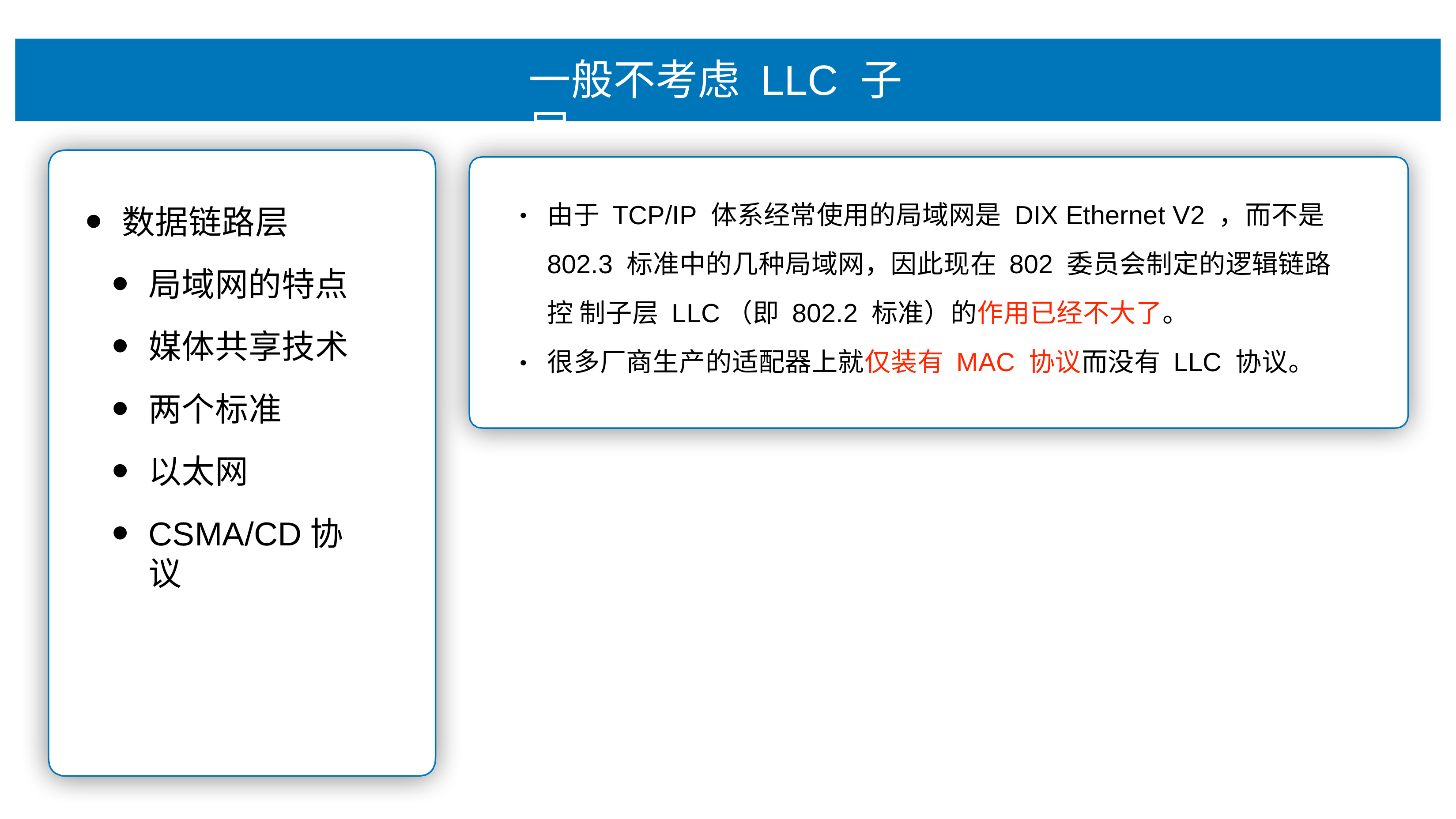

# ⼀般不考虑 LLC ⼦层

由于 TCP/IP 体系经常使⽤的局域⽹是 DIX Ethernet V2 ，⽽不是
802.3 标准中的⼏种局域⽹，因此现在 802 委员会制定的逻辑链路控 制⼦层 LLC（即 802.2 标准）的作⽤已经不⼤了。
很多⼚商⽣产的适配器上就仅装有 MAC 协议⽽没有 LLC 协议。
数据链路层
局域⽹的特点
媒体共享技术
两个标准
以太⽹
CSMA/CD协议
•
•